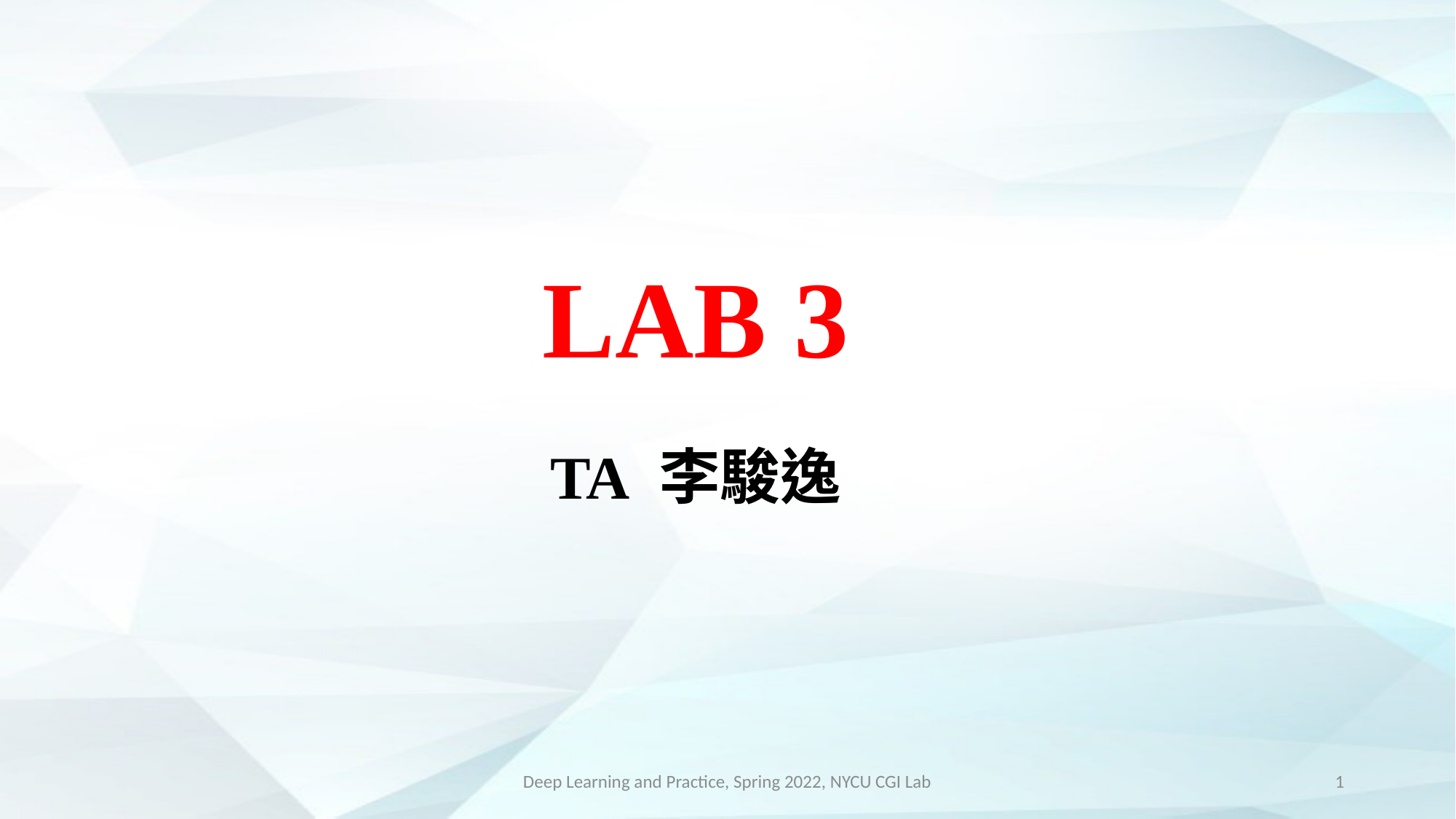

# LAB 3 TA 李駿逸
Deep Learning and Practice, Spring 2022, NYCU CGI Lab
1